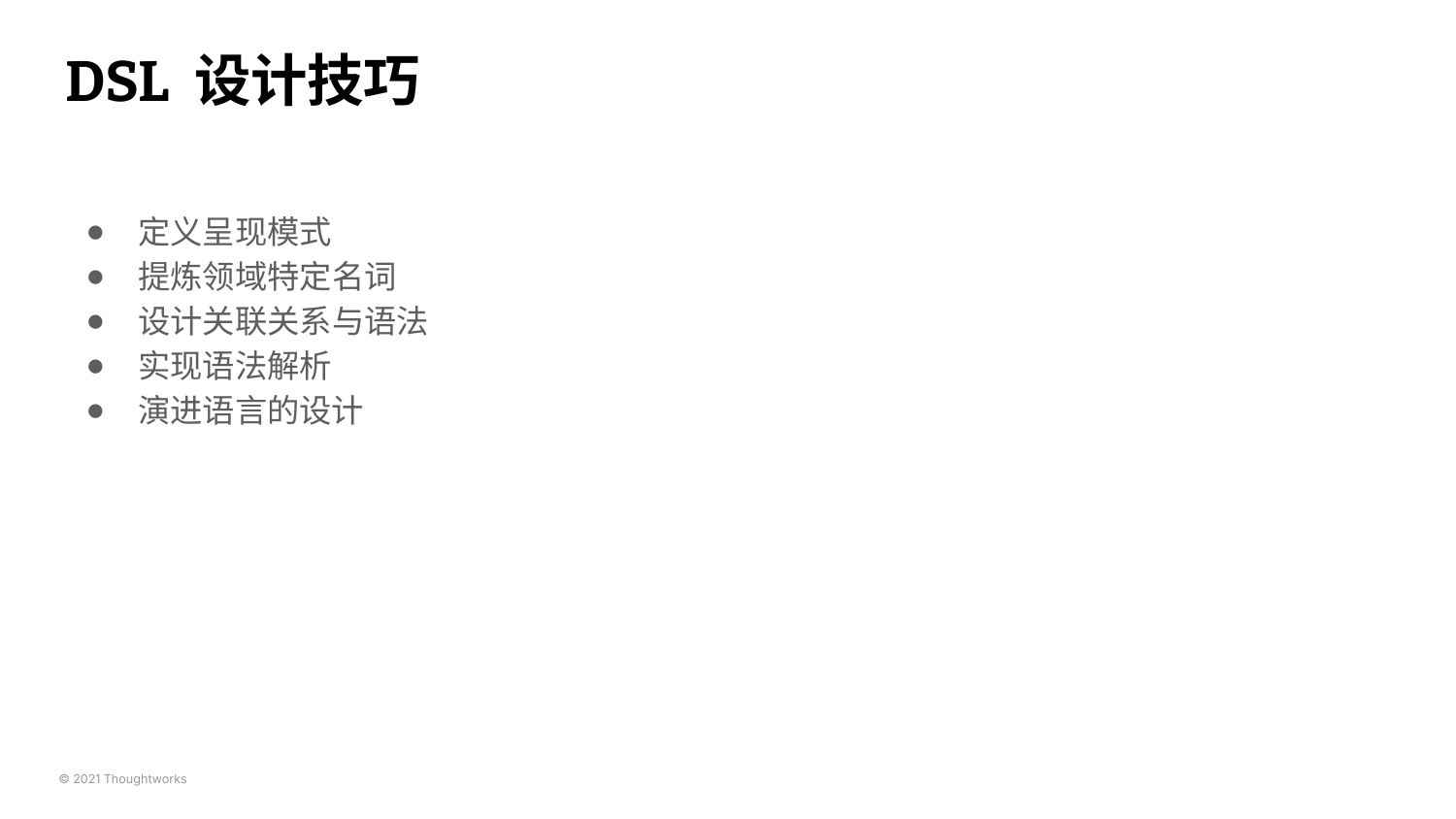

# DSL 设计技巧

定义呈现模式
提炼领域特定名词
设计关联关系与语法
实现语法解析
演进语言的设计
25